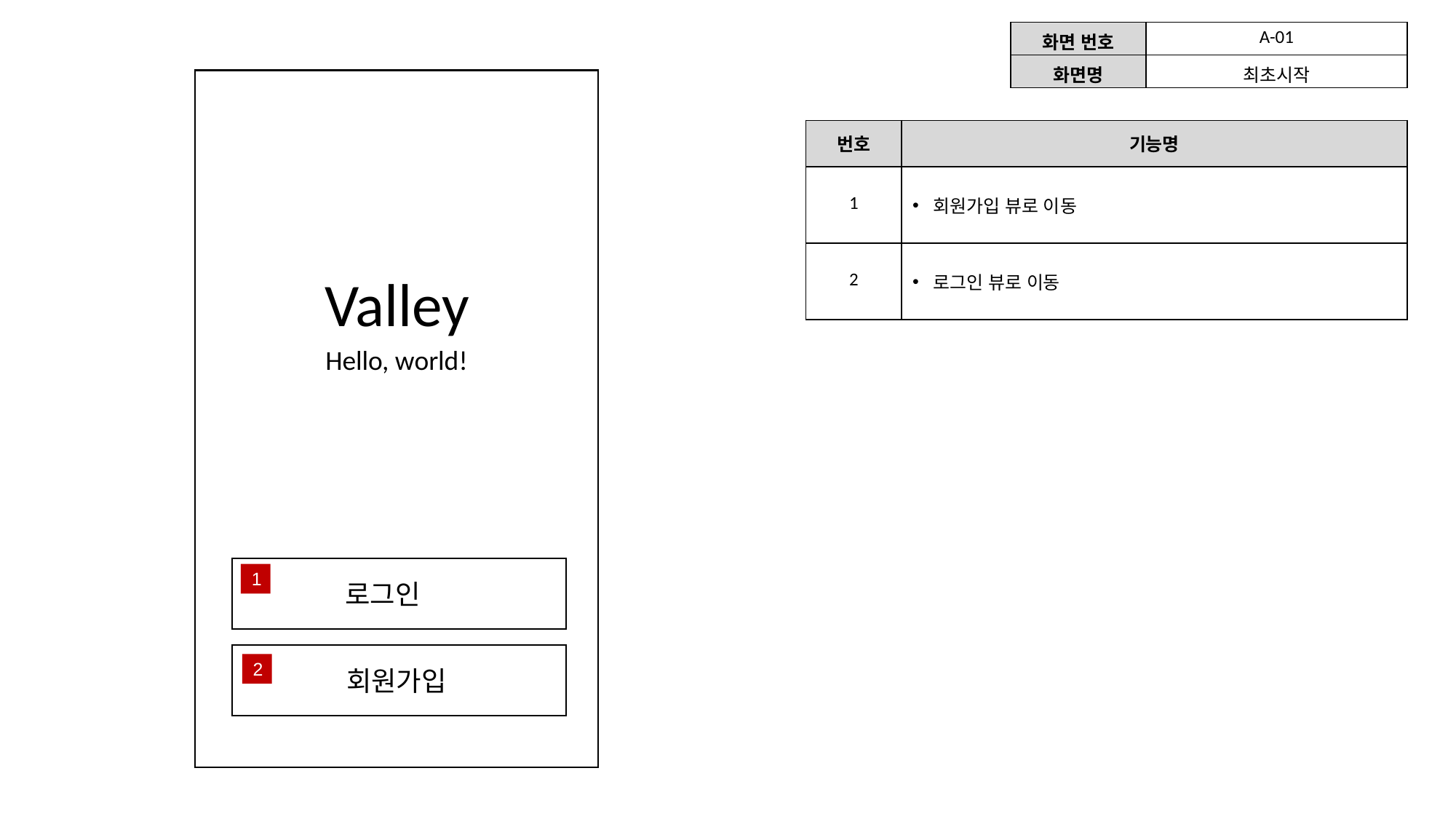

| 화면 번호 | A-01 |
| --- | --- |
| 화면명 | 최초시작 |

| 번호 | 기능명 |
| --- | --- |
| 1 | 회원가입 뷰로 이동 |
| 2 | 로그인 뷰로 이동 |
Valley
Hello, world!

1
로그인

2
회원가입